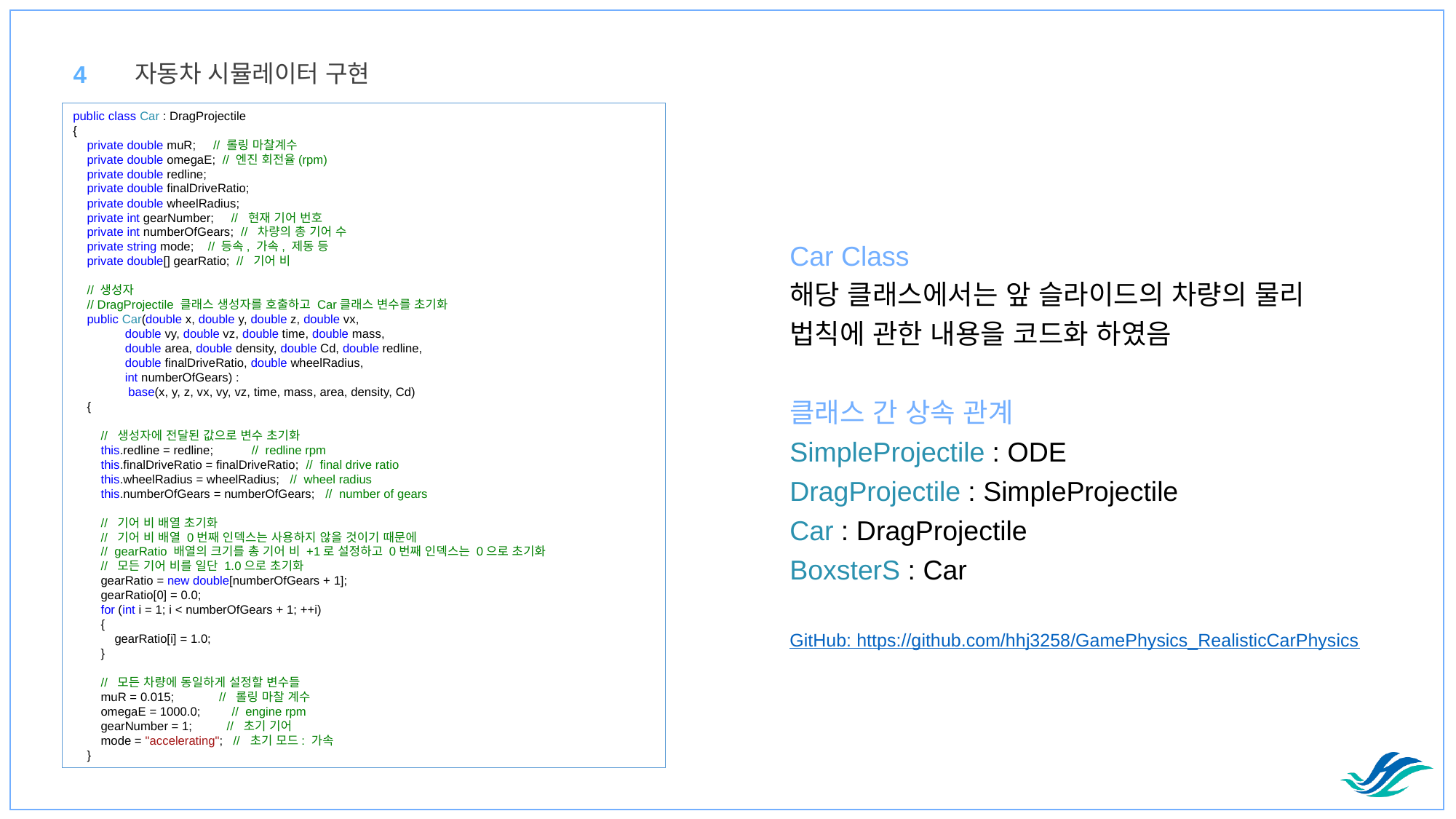

자동차 시뮬레이터 구현
4
public class Car : DragProjectile
{
    private double muR;     // 롤링 마찰계수
    private double omegaE;  // 엔진 회전율(rpm)
    private double redline;
    private double finalDriveRatio;
    private double wheelRadius;
    private int gearNumber;     //  현재 기어 번호
    private int numberOfGears;  //  차량의 총 기어 수
    private string mode;    // 등속, 가속, 제동 등
    private double[] gearRatio;  //  기어 비

    // 생성자
    // DragProjectile 클래스 생성자를 호출하고 Car클래스 변수를 초기화
    public Car(double x, double y, double z, double vx,
               double vy, double vz, double time, double mass,
               double area, double density, double Cd, double redline,
               double finalDriveRatio, double wheelRadius,
               int numberOfGears) :
                base(x, y, z, vx, vy, vz, time, mass, area, density, Cd)
    {

        //  생성자에 전달된 값으로 변수 초기화
        this.redline = redline;           //  redline rpm
        this.finalDriveRatio = finalDriveRatio;  //  final drive ratio
        this.wheelRadius = wheelRadius;   //  wheel radius
        this.numberOfGears = numberOfGears;   //  number of gears

        //  기어 비 배열 초기화
        //  기어 비 배열 0번째 인덱스는 사용하지 않을 것이기 때문에
        //  gearRatio 배열의 크기를 총 기어 비 +1로 설정하고 0번째 인덱스는 0으로 초기화
        //  모든 기어 비를 일단 1.0으로 초기화
        gearRatio = new double[numberOfGears + 1];
        gearRatio[0] = 0.0;
        for (int i = 1; i < numberOfGears + 1; ++i)
        {
            gearRatio[i] = 1.0;
        }

        //  모든 차량에 동일하게 설정할 변수들
        muR = 0.015;             //  롤링 마찰 계수
        omegaE = 1000.0;         //  engine rpm
        gearNumber = 1;          //  초기 기어
        mode = "accelerating";   //  초기 모드: 가속
    }
Car Class
해당 클래스에서는 앞 슬라이드의 차량의 물리 법칙에 관한 내용을 코드화 하였음

클래스 간 상속 관계
SimpleProjectile : ODE
DragProjectile : SimpleProjectile
Car : DragProjectile
BoxsterS : Car
GitHub: https://github.com/hhj3258/GamePhysics_RealisticCarPhysics